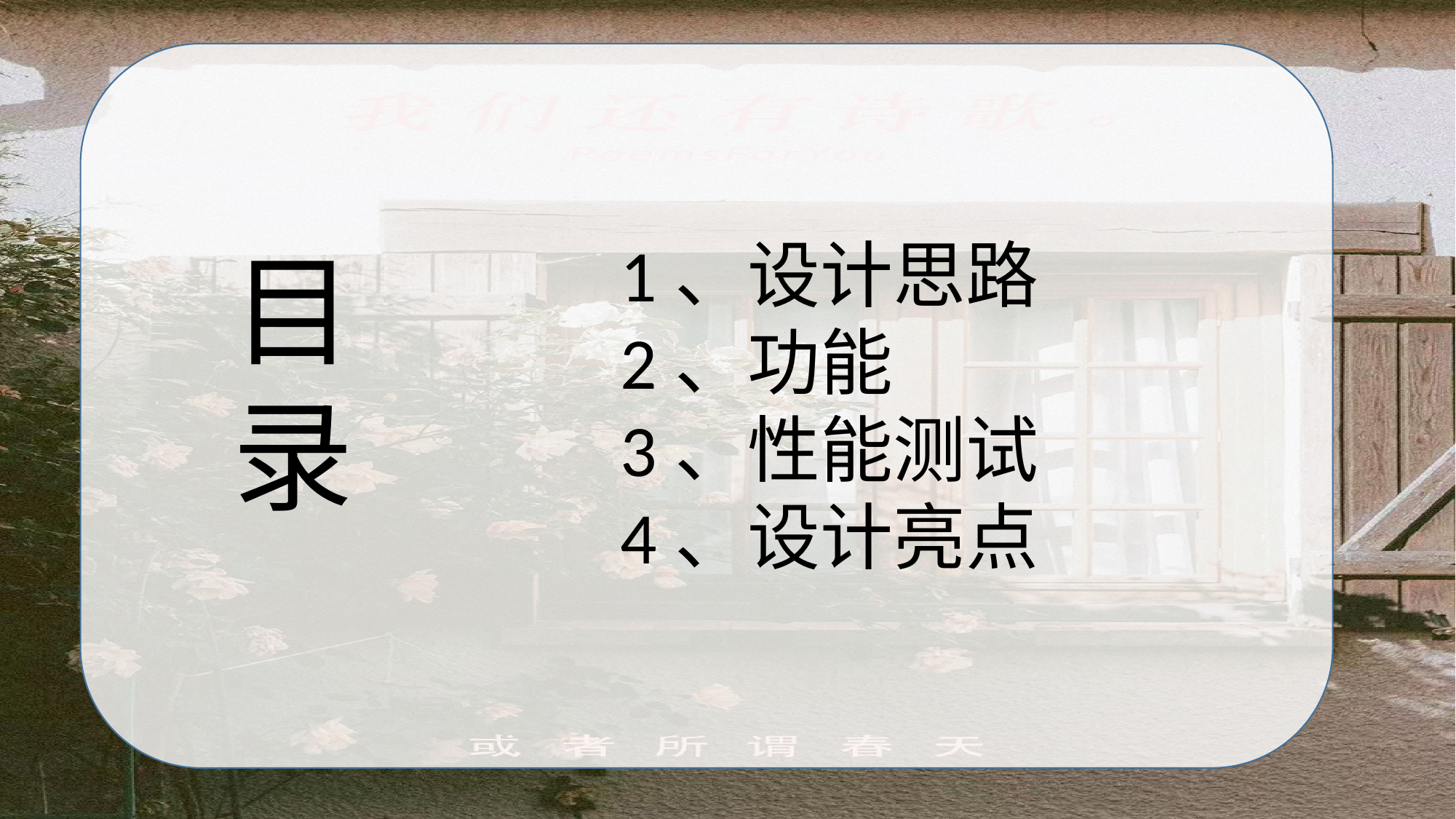

#

1、设计思路
2、功能
3、性能测试
4、设计亮点
目
录